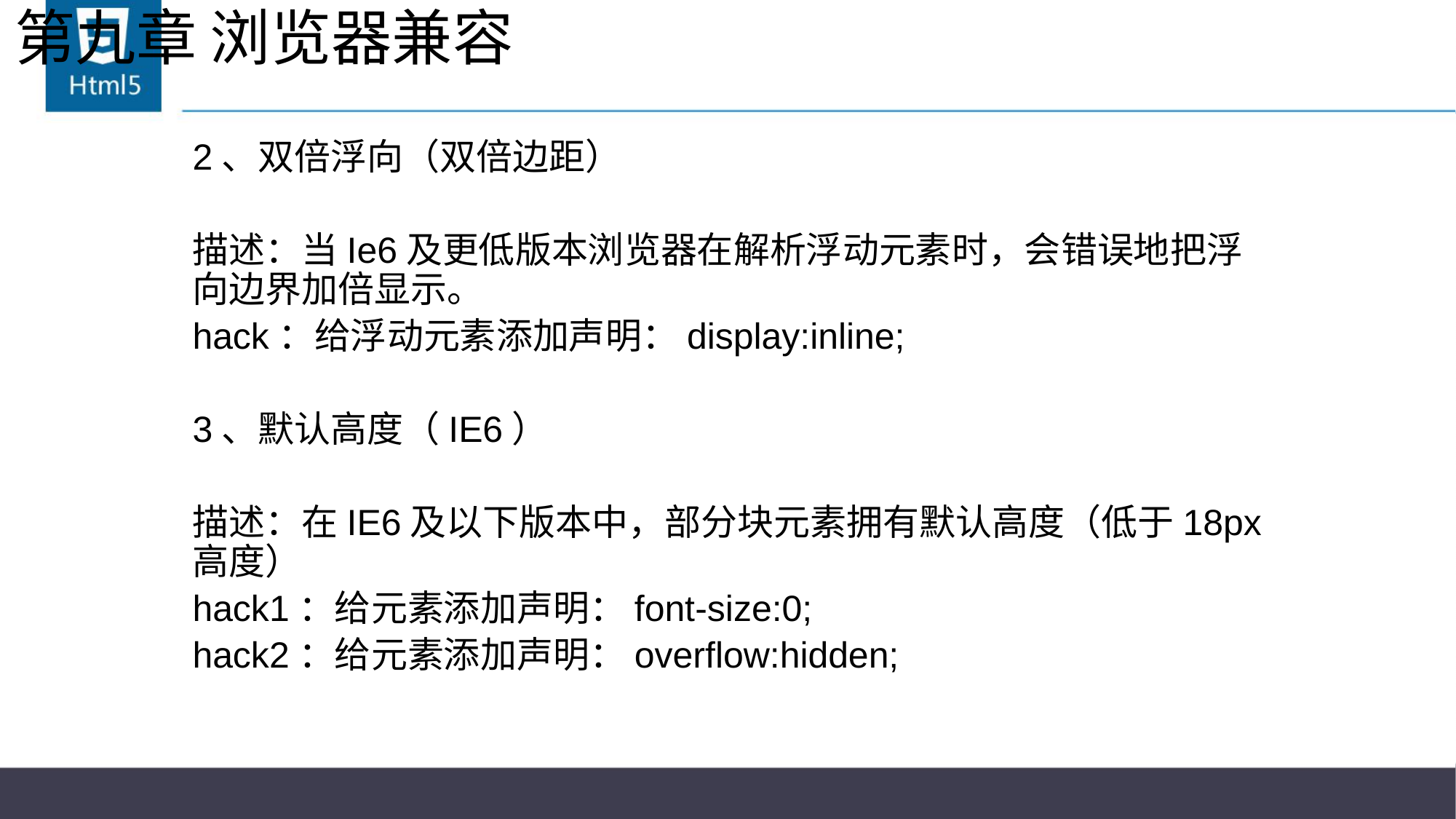

# 第九章 浏览器兼容
2、双倍浮向（双倍边距）

描述：当Ie6及更低版本浏览器在解析浮动元素时，会错误地把浮向边界加倍显示。
hack：给浮动元素添加声明：display:inline;

3、默认高度（IE6）

描述：在IE6及以下版本中，部分块元素拥有默认高度（低于18px高度）
hack1：给元素添加声明：font-size:0;
hack2：给元素添加声明：overflow:hidden;